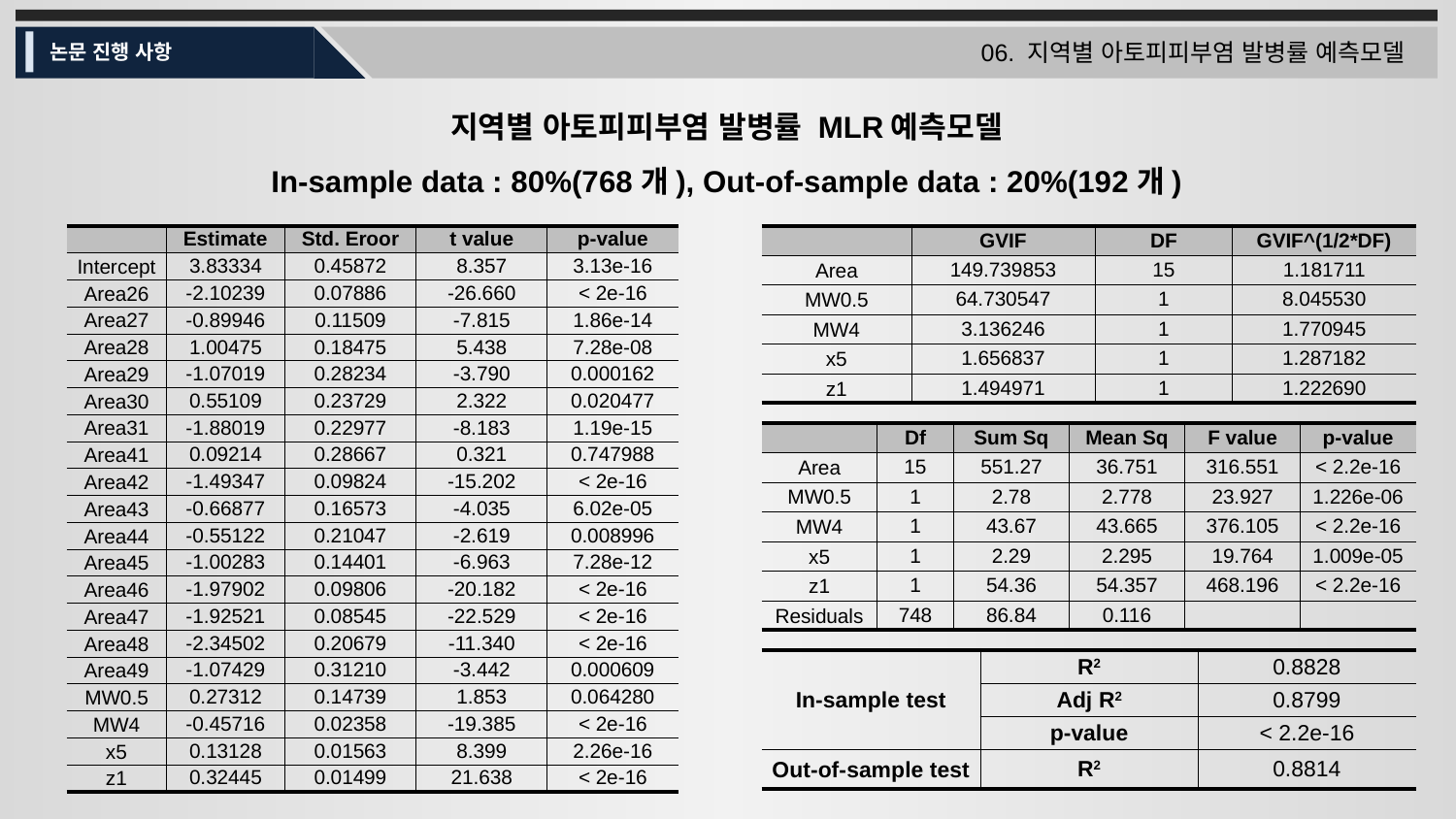

06. 지역별 아토피피부염 발병률 예측모델

논문 진행 사항
지역별 아토피피부염 발병률 MLR예측모델
In-sample data : 80%(768개), Out-of-sample data : 20%(192개)
|  | GVIF | DF | GVIF^(1/2\*DF) |
| --- | --- | --- | --- |
| Area | 149.739853 | 15 | 1.181711 |
| MW0.5 | 64.730547 | 1 | 8.045530 |
| MW4 | 3.136246 | 1 | 1.770945 |
| x5 | 1.656837 | 1 | 1.287182 |
| z1 | 1.494971 | 1 | 1.222690 |
|  | Estimate | Std. Eroor | t value | p-value |
| --- | --- | --- | --- | --- |
| Intercept | 3.83334 | 0.45872 | 8.357 | 3.13e-16 |
| Area26 | -2.10239 | 0.07886 | -26.660 | < 2e-16 |
| Area27 | -0.89946 | 0.11509 | -7.815 | 1.86e-14 |
| Area28 | 1.00475 | 0.18475 | 5.438 | 7.28e-08 |
| Area29 | -1.07019 | 0.28234 | -3.790 | 0.000162 |
| Area30 | 0.55109 | 0.23729 | 2.322 | 0.020477 |
| Area31 | -1.88019 | 0.22977 | -8.183 | 1.19e-15 |
| Area41 | 0.09214 | 0.28667 | 0.321 | 0.747988 |
| Area42 | -1.49347 | 0.09824 | -15.202 | < 2e-16 |
| Area43 | -0.66877 | 0.16573 | -4.035 | 6.02e-05 |
| Area44 | -0.55122 | 0.21047 | -2.619 | 0.008996 |
| Area45 | -1.00283 | 0.14401 | -6.963 | 7.28e-12 |
| Area46 | -1.97902 | 0.09806 | -20.182 | < 2e-16 |
| Area47 | -1.92521 | 0.08545 | -22.529 | < 2e-16 |
| Area48 | -2.34502 | 0.20679 | -11.340 | < 2e-16 |
| Area49 | -1.07429 | 0.31210 | -3.442 | 0.000609 |
| MW0.5 | 0.27312 | 0.14739 | 1.853 | 0.064280 |
| MW4 | -0.45716 | 0.02358 | -19.385 | < 2e-16 |
| x5 | 0.13128 | 0.01563 | 8.399 | 2.26e-16 |
| z1 | 0.32445 | 0.01499 | 21.638 | < 2e-16 |
|  | Df | Sum Sq | Mean Sq | F value | p-value |
| --- | --- | --- | --- | --- | --- |
| Area | 15 | 551.27 | 36.751 | 316.551 | < 2.2e-16 |
| MW0.5 | 1 | 2.78 | 2.778 | 23.927 | 1.226e-06 |
| MW4 | 1 | 43.67 | 43.665 | 376.105 | < 2.2e-16 |
| x5 | 1 | 2.29 | 2.295 | 19.764 | 1.009e-05 |
| z1 | 1 | 54.36 | 54.357 | 468.196 | < 2.2e-16 |
| Residuals | 748 | 86.84 | 0.116 |  |  |
| In-sample test | R2 | 0.8828 |
| --- | --- | --- |
|  | Adj R2 | 0.8799 |
|  | p-value | < 2.2e-16 |
| Out-of-sample test | R2 | 0.8814 |